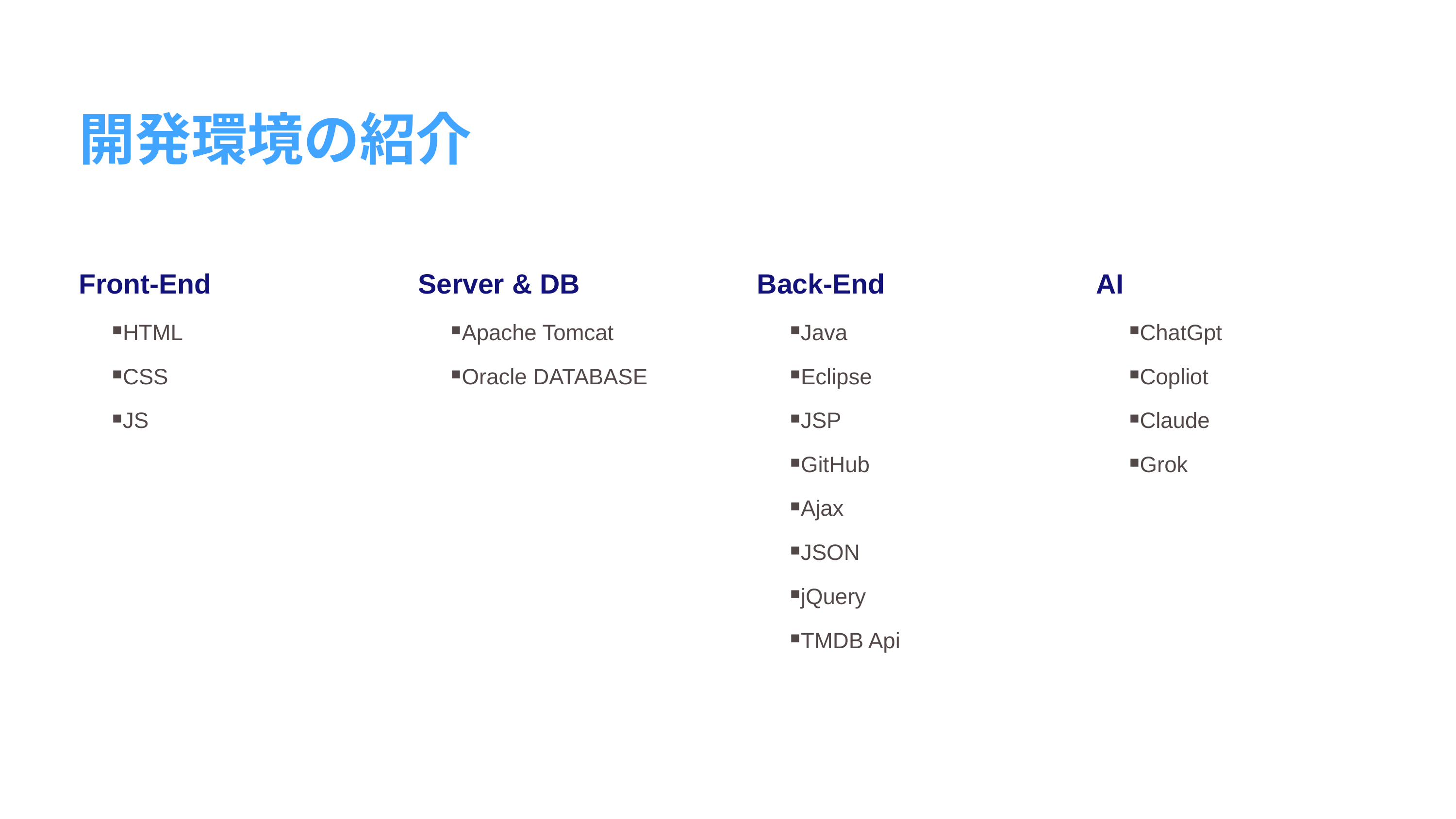

開発環境の紹介

Front-End

Server & DB

Back-End

AI

HTML

Apache Tomcat

Java

ChatGpt

CSS

Oracle DATABASE

Eclipse

Copliot

JS

JSP

Claude

GitHub

Grok

Ajax

JSON

jQuery

TMDB Api